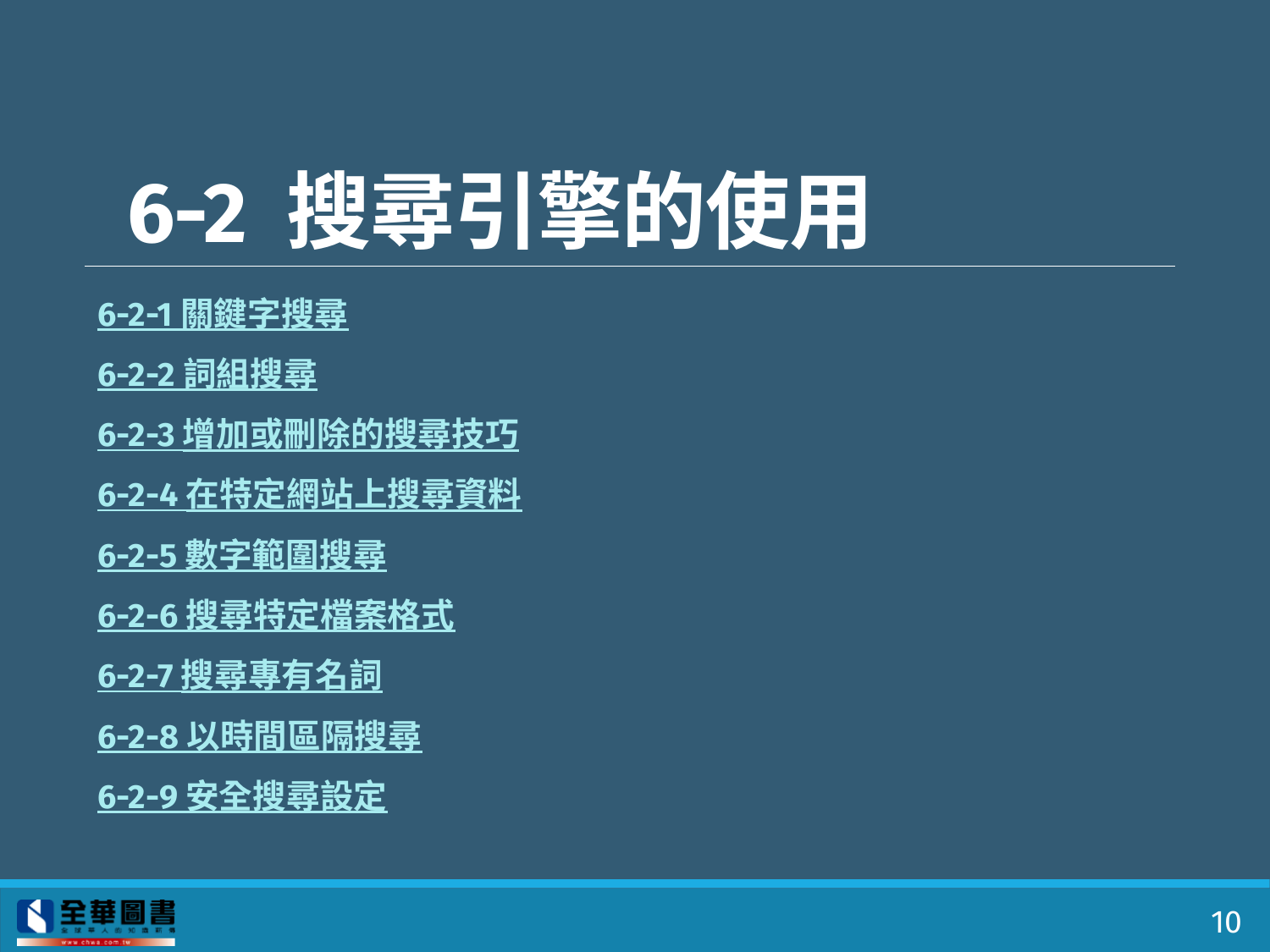

# 6-2 搜尋引擎的使用
6-2-1 關鍵字搜尋
6-2-2 詞組搜尋
6-2-3 增加或刪除的搜尋技巧
6-2-4 在特定網站上搜尋資料
6-2-5 數字範圍搜尋
6-2-6 搜尋特定檔案格式
6-2-7 搜尋專有名詞
6-2-8 以時間區隔搜尋
6-2-9 安全搜尋設定
10